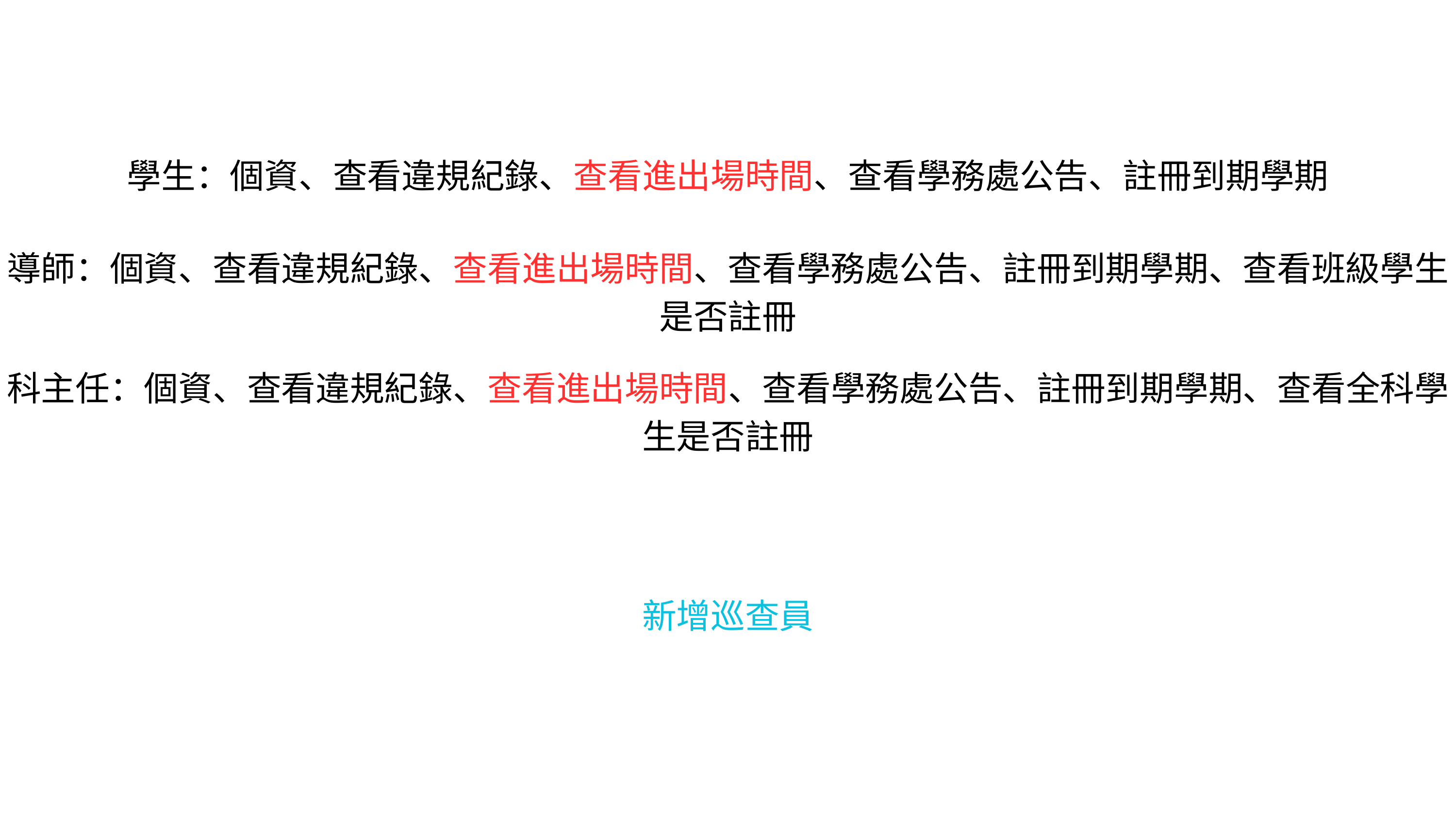

學生：個資、查看違規紀錄、查看進出場時間、查看學務處公告、註冊到期學期
導師：個資、查看違規紀錄、查看進出場時間、查看學務處公告、註冊到期學期、查看班級學生是否註冊
科主任：個資、查看違規紀錄、查看進出場時間、查看學務處公告、註冊到期學期、查看全科學生是否註冊
新增巡查員